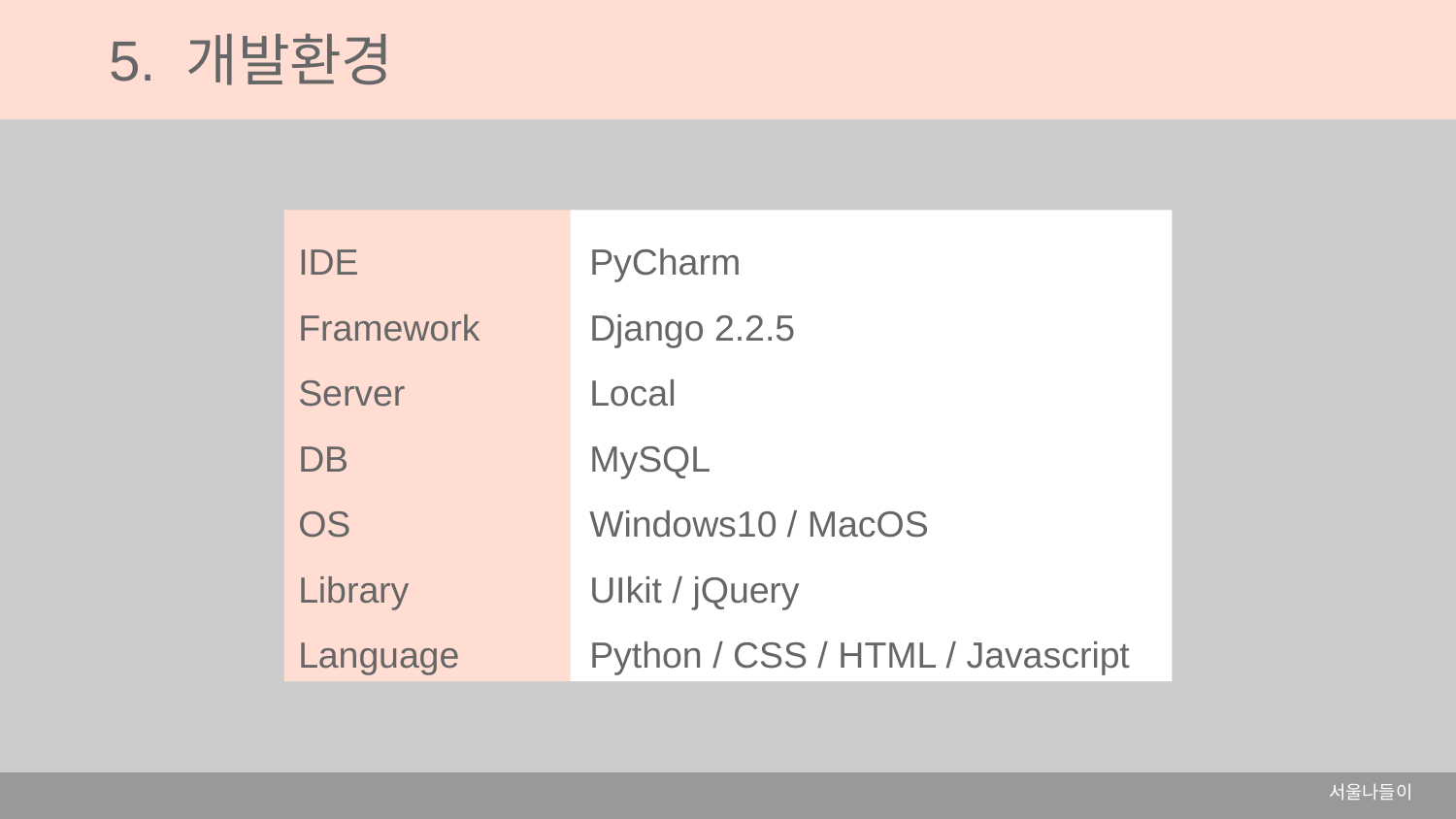

5. 개발환경

IDE		PyCharm
Framework	Django 2.2.5
Server		Local
DB		MySQL
OS		Windows10 / MacOS
Library		UIkit / jQuery
Language	Python / CSS / HTML / Javascript
서울나들이